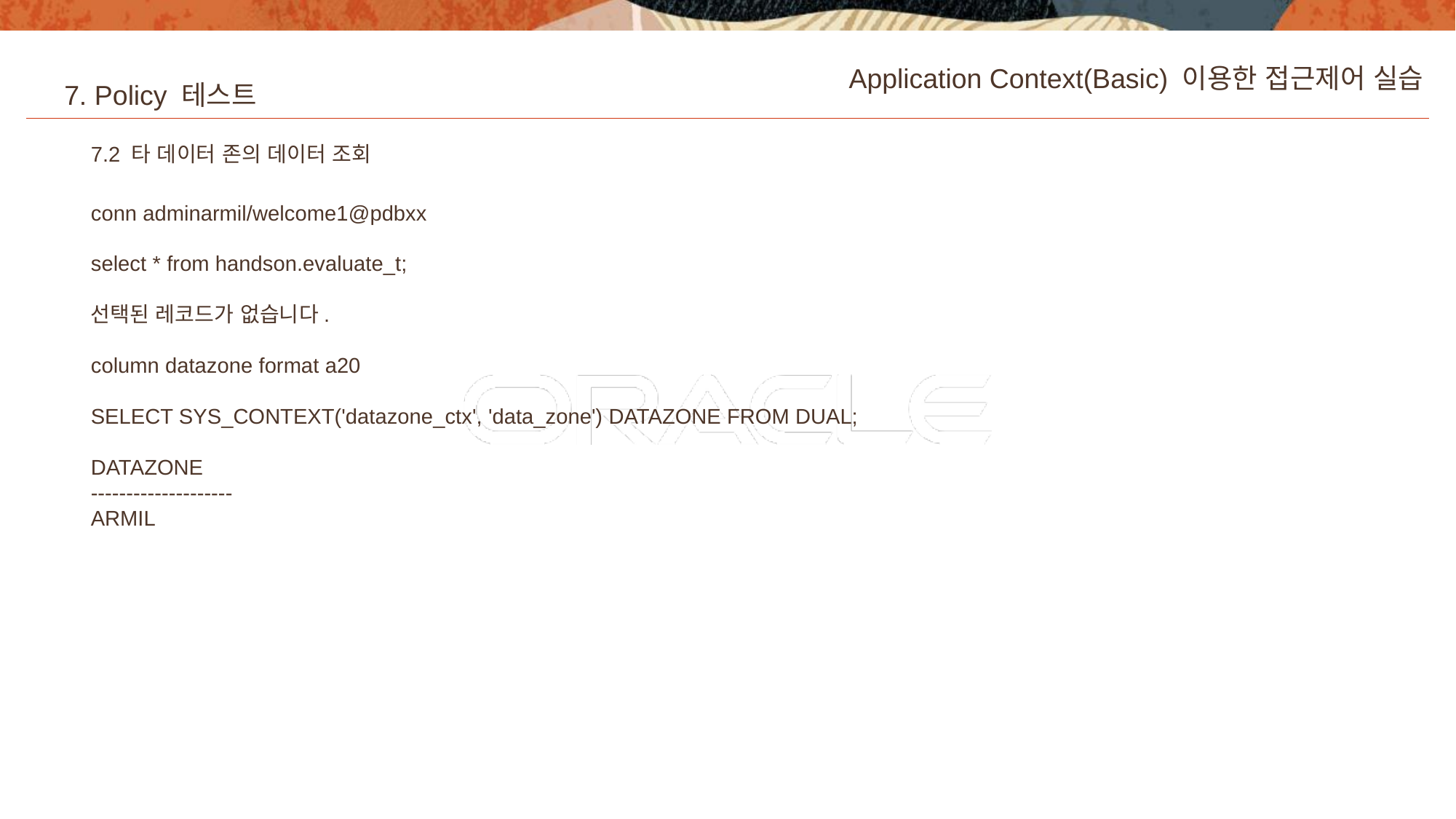

Application Context(Basic) 이용한 접근제어 실습
7. Policy 테스트
7.2 타 데이터 존의 데이터 조회

conn adminarmil/welcome1@pdbxx

select * from handson.evaluate_t;

선택된 레코드가 없습니다.

column datazone format a20

SELECT SYS_CONTEXT('datazone_ctx', 'data_zone') DATAZONE FROM DUAL;

DATAZONE
--------------------
ARMIL
34
Copyright © 2020, Oracle and/or its affiliates. All rights reserved.